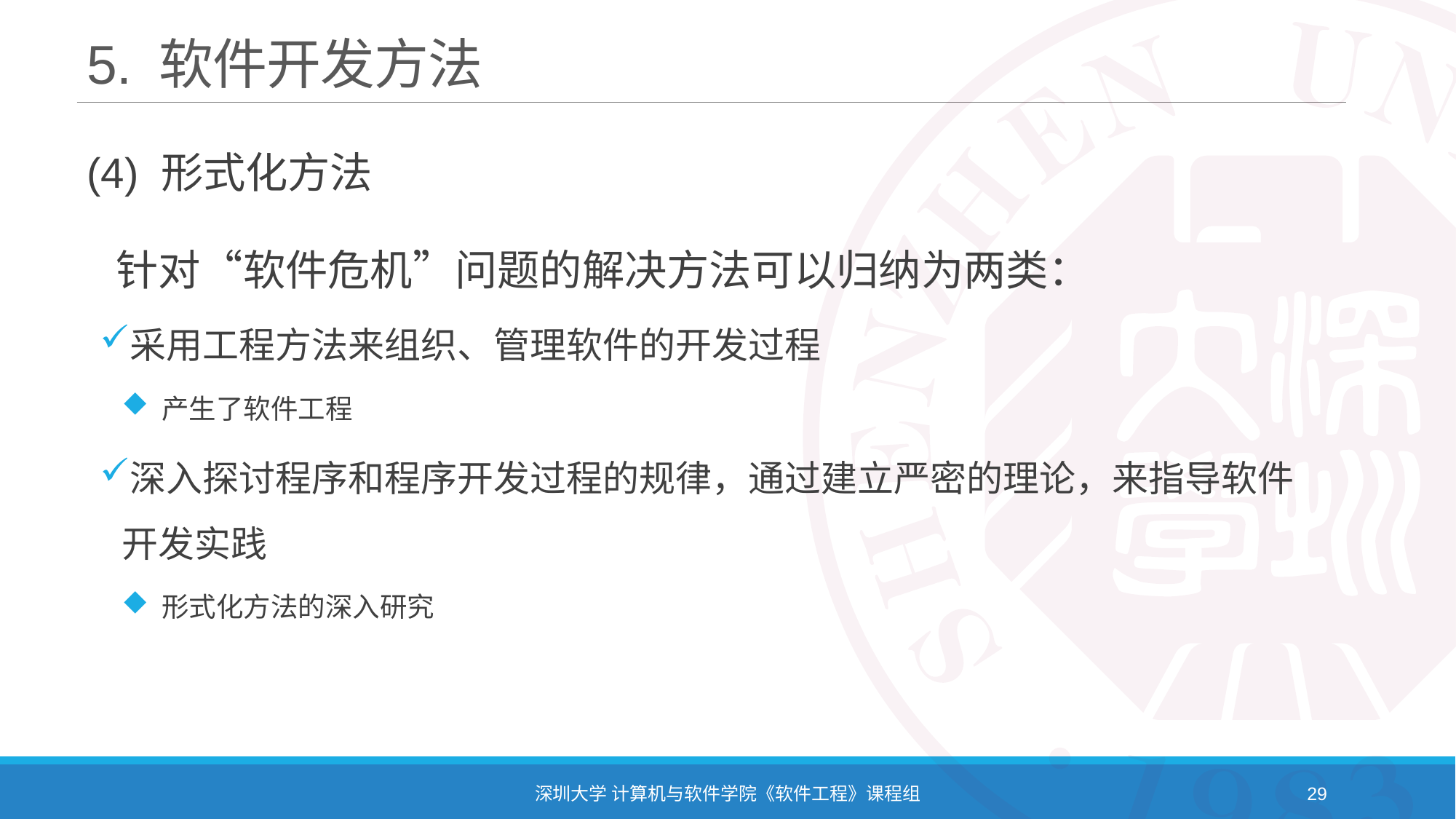

# 5. 软件开发方法
(4) 形式化方法
  针对“软件危机”问题的解决方法可以归纳为两类：
采用工程方法来组织、管理软件的开发过程
 产生了软件工程
深入探讨程序和程序开发过程的规律，通过建立严密的理论，来指导软件开发实践
 形式化方法的深入研究
深圳大学 计算机与软件学院《软件工程》课程组
29